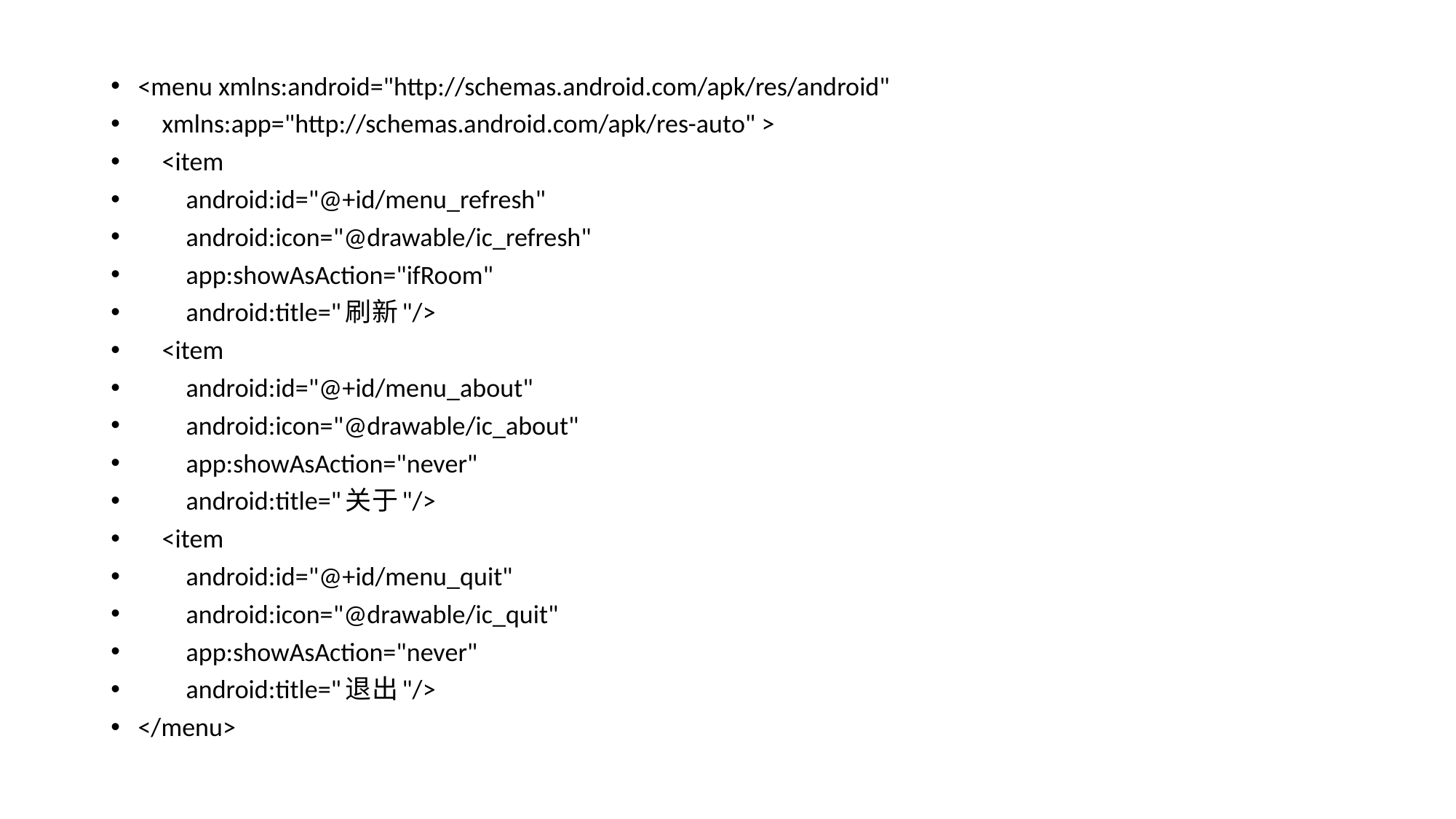

<menu xmlns:android="http://schemas.android.com/apk/res/android"
    xmlns:app="http://schemas.android.com/apk/res-auto" >
    <item
        android:id="@+id/menu_refresh"
        android:icon="@drawable/ic_refresh"
        app:showAsAction="ifRoom"
        android:title="刷新"/>
    <item
        android:id="@+id/menu_about"
        android:icon="@drawable/ic_about"
        app:showAsAction="never"
        android:title="关于"/>
    <item
        android:id="@+id/menu_quit"
        android:icon="@drawable/ic_quit"
        app:showAsAction="never"
        android:title="退出"/>
</menu>